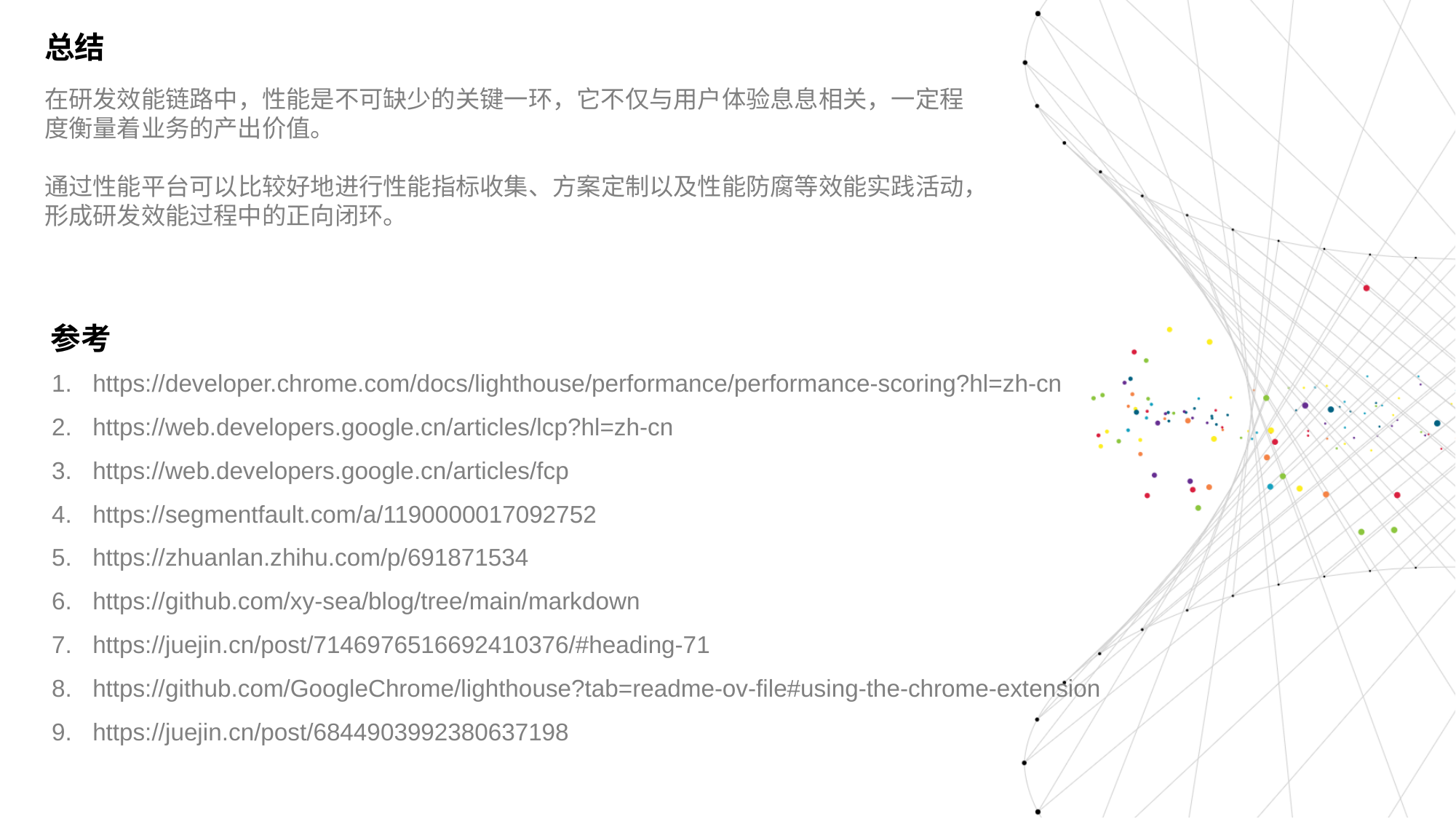

总结
在研发效能链路中，性能是不可缺少的关键一环，它不仅与用户体验息息相关，一定程度衡量着业务的产出价值。
通过性能平台可以比较好地进行性能指标收集、方案定制以及性能防腐等效能实践活动，形成研发效能过程中的正向闭环。

参考
https://developer.chrome.com/docs/lighthouse/performance/performance-scoring?hl=zh-cn
https://web.developers.google.cn/articles/lcp?hl=zh-cn
https://web.developers.google.cn/articles/fcp
https://segmentfault.com/a/1190000017092752
https://zhuanlan.zhihu.com/p/691871534
https://github.com/xy-sea/blog/tree/main/markdown
https://juejin.cn/post/7146976516692410376/#heading-71
https://github.com/GoogleChrome/lighthouse?tab=readme-ov-file#using-the-chrome-extension
https://juejin.cn/post/6844903992380637198